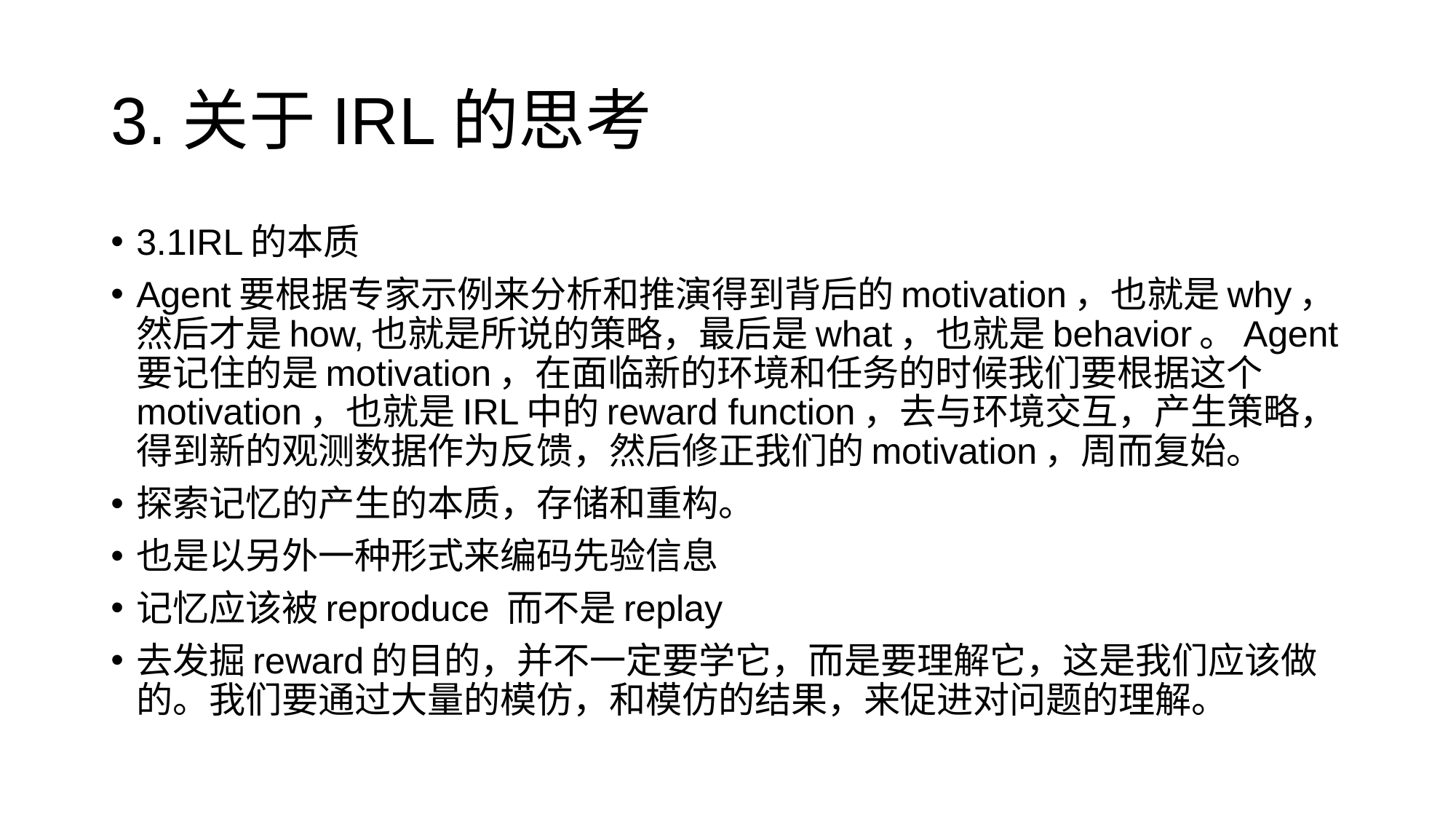

# 3.关于IRL的思考
3.1IRL的本质
Agent要根据专家示例来分析和推演得到背后的motivation，也就是why，然后才是how,也就是所说的策略，最后是what，也就是behavior。Agent要记住的是motivation，在面临新的环境和任务的时候我们要根据这个motivation，也就是IRL中的reward function，去与环境交互，产生策略，得到新的观测数据作为反馈，然后修正我们的motivation，周而复始。
探索记忆的产生的本质，存储和重构。
也是以另外一种形式来编码先验信息
记忆应该被reproduce 而不是replay
去发掘reward的目的，并不一定要学它，而是要理解它，这是我们应该做的。我们要通过大量的模仿，和模仿的结果，来促进对问题的理解。